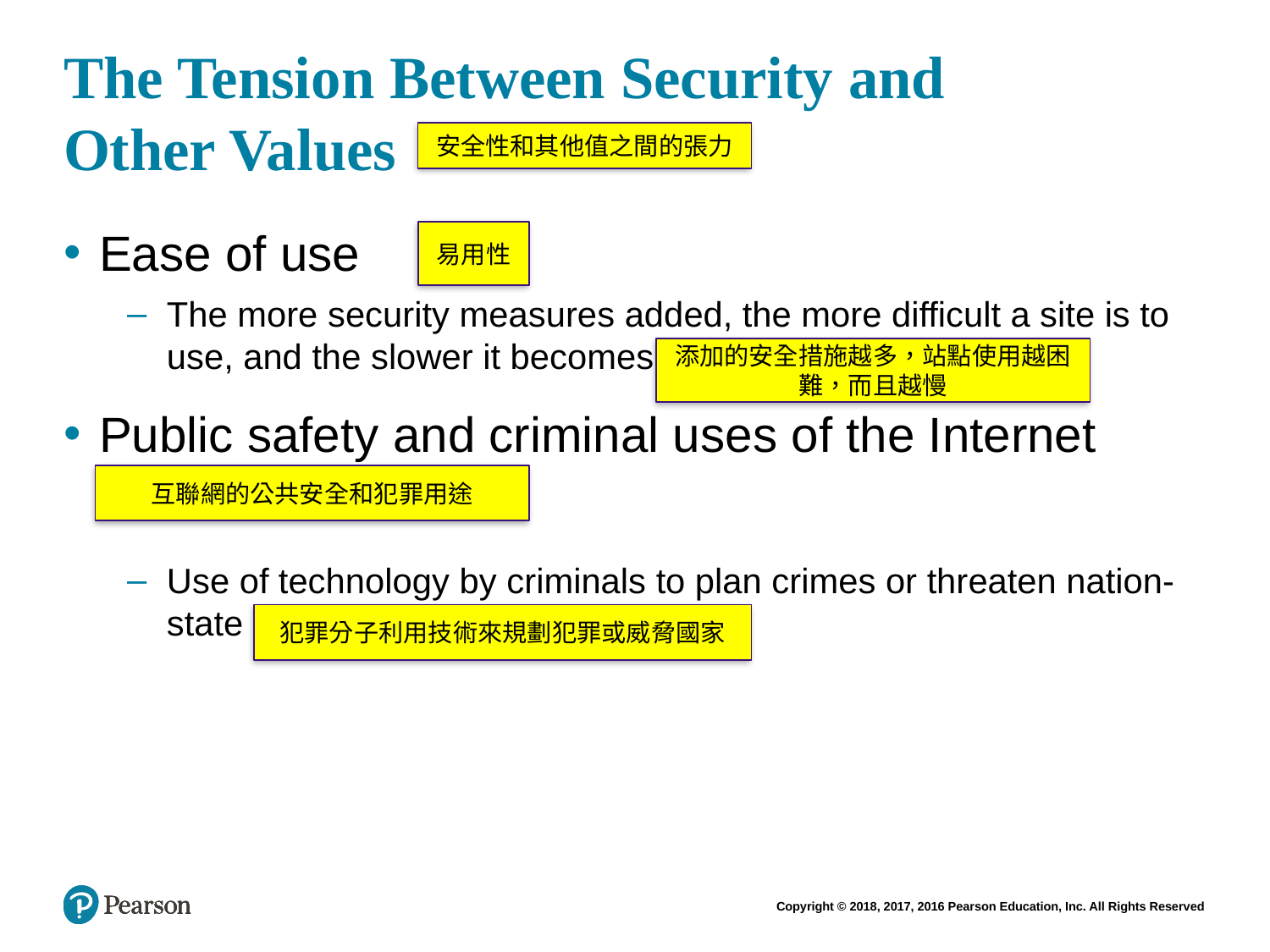

# The Tension Between Security and Other Values
安全性和其他值之間的張力
易用性
Ease of use
The more security measures added, the more difficult a site is to use, and the slower it becomes
Public safety and criminal uses of the Internet

Use of technology by criminals to plan crimes or threaten nation-state
添加的安全措施越多，站點使用越困難，而且越慢
互聯網的公共安全和犯罪用途
犯罪分子利用技術來規劃犯罪或威脅國家